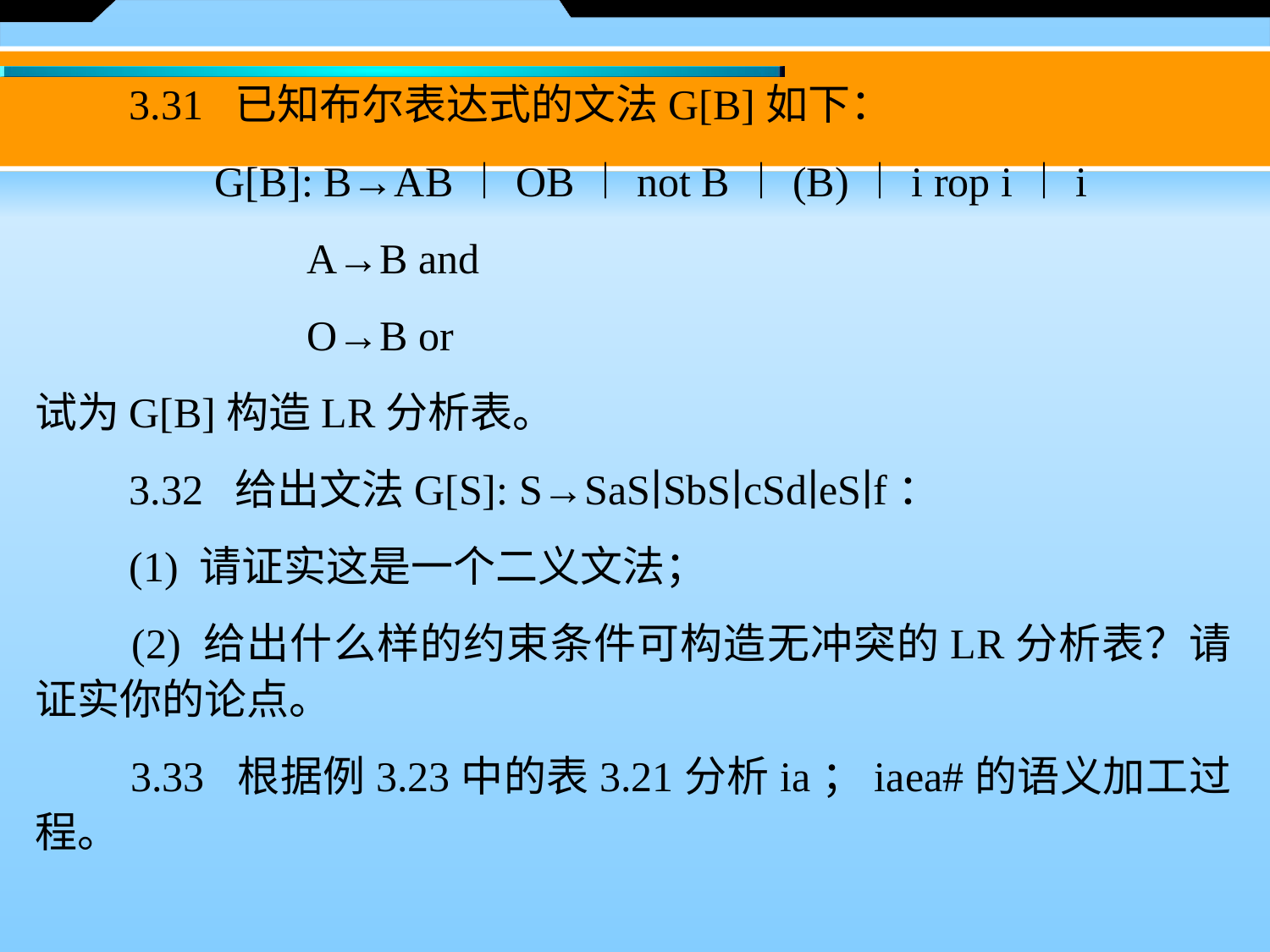

3.31  已知布尔表达式的文法G[B]如下：
                 G[B]: B→AB︱OB︱not B︱(B)︱i rop i︱i
                      　A→B and
                      　O→B or
试为G[B]构造LR分析表。
　　3.32  给出文法G[S]: S→SaS∣SbS∣cSd∣eS∣f：
　　(1) 请证实这是一个二义文法；
　　(2) 给出什么样的约束条件可构造无冲突的LR分析表？请证实你的论点。
　　3.33  根据例3.23中的表3.21分析ia；iaea#的语义加工过程。